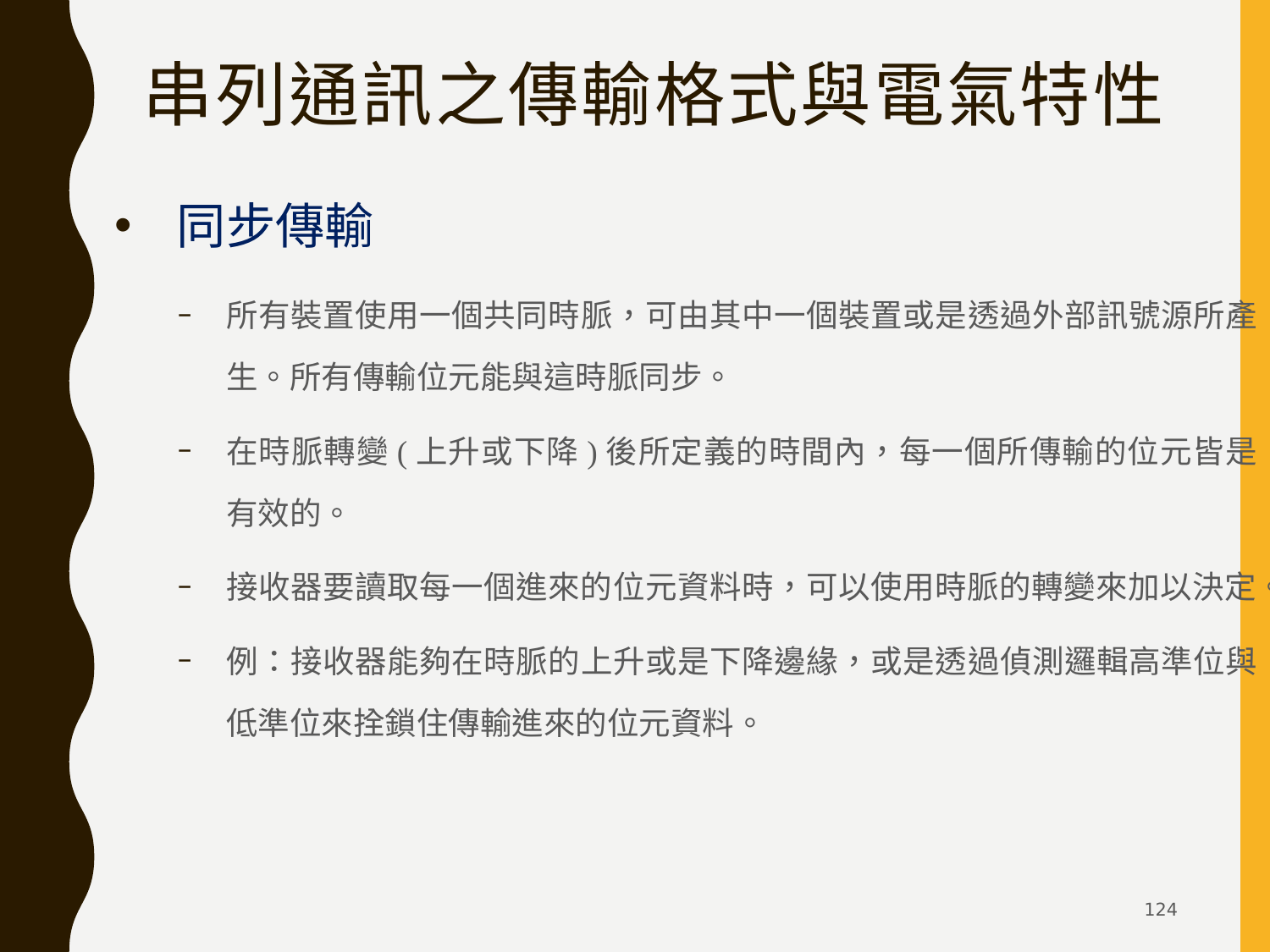

# 串列通訊之傳輸格式與電氣特性
同步傳輸
所有裝置使用一個共同時脈，可由其中一個裝置或是透過外部訊號源所產生。所有傳輸位元能與這時脈同步。
在時脈轉變(上升或下降)後所定義的時間內，每一個所傳輸的位元皆是有效的。
接收器要讀取每一個進來的位元資料時，可以使用時脈的轉變來加以決定。
例：接收器能夠在時脈的上升或是下降邊緣，或是透過偵測邏輯高準位與低準位來拴鎖住傳輸進來的位元資料。
124